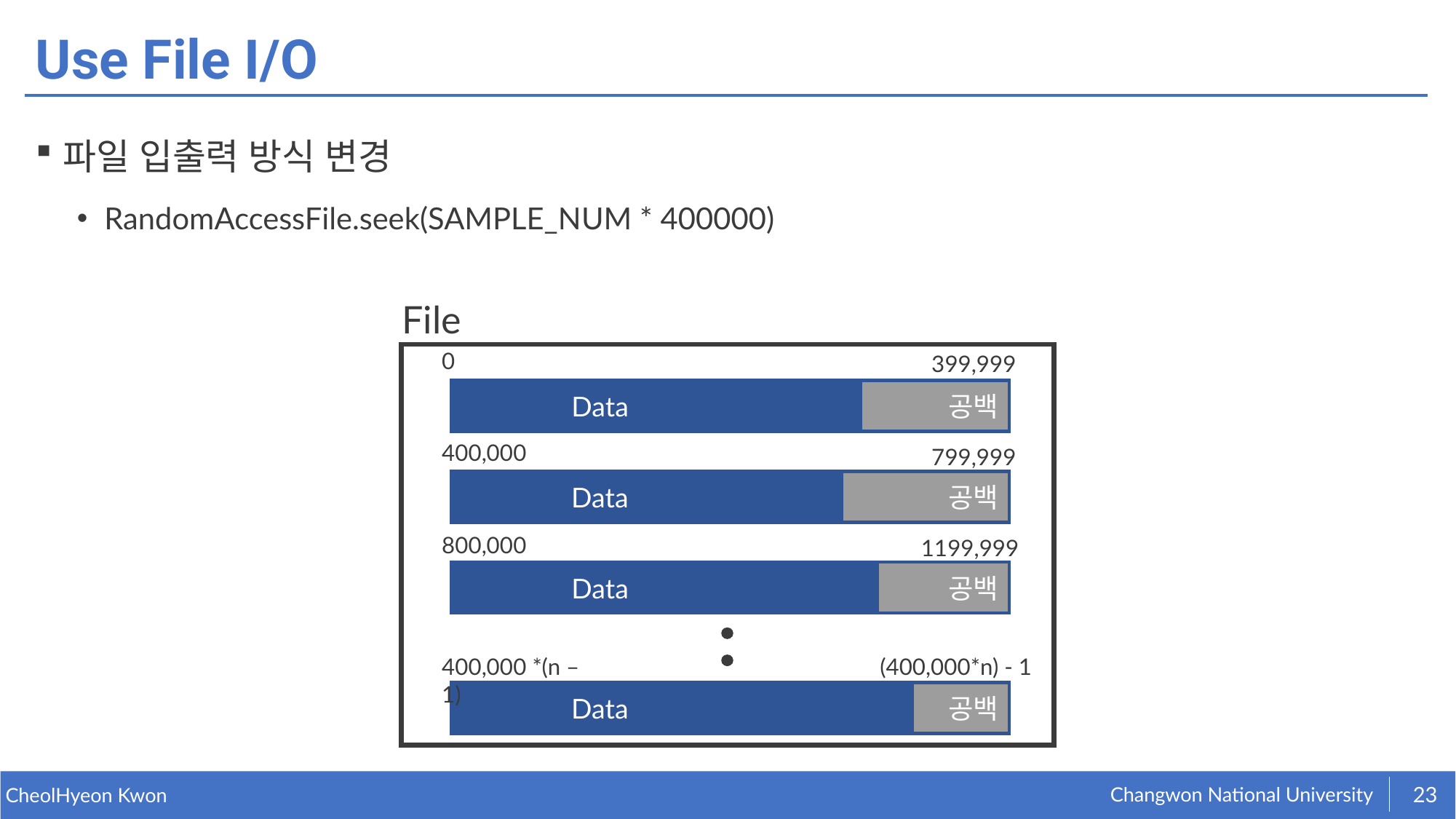

# Use File I/O
파일 입출력 방식 변경
RandomAccessFile.seek(SAMPLE_NUM * 400000)
File
0

399,999
         	Data
공백
400,000
799,999
  	Data
공백
800,000
1199,999
	Data
공백

400,000 *(n – 1)
(400,000*n) - 1

	Data
공백
23